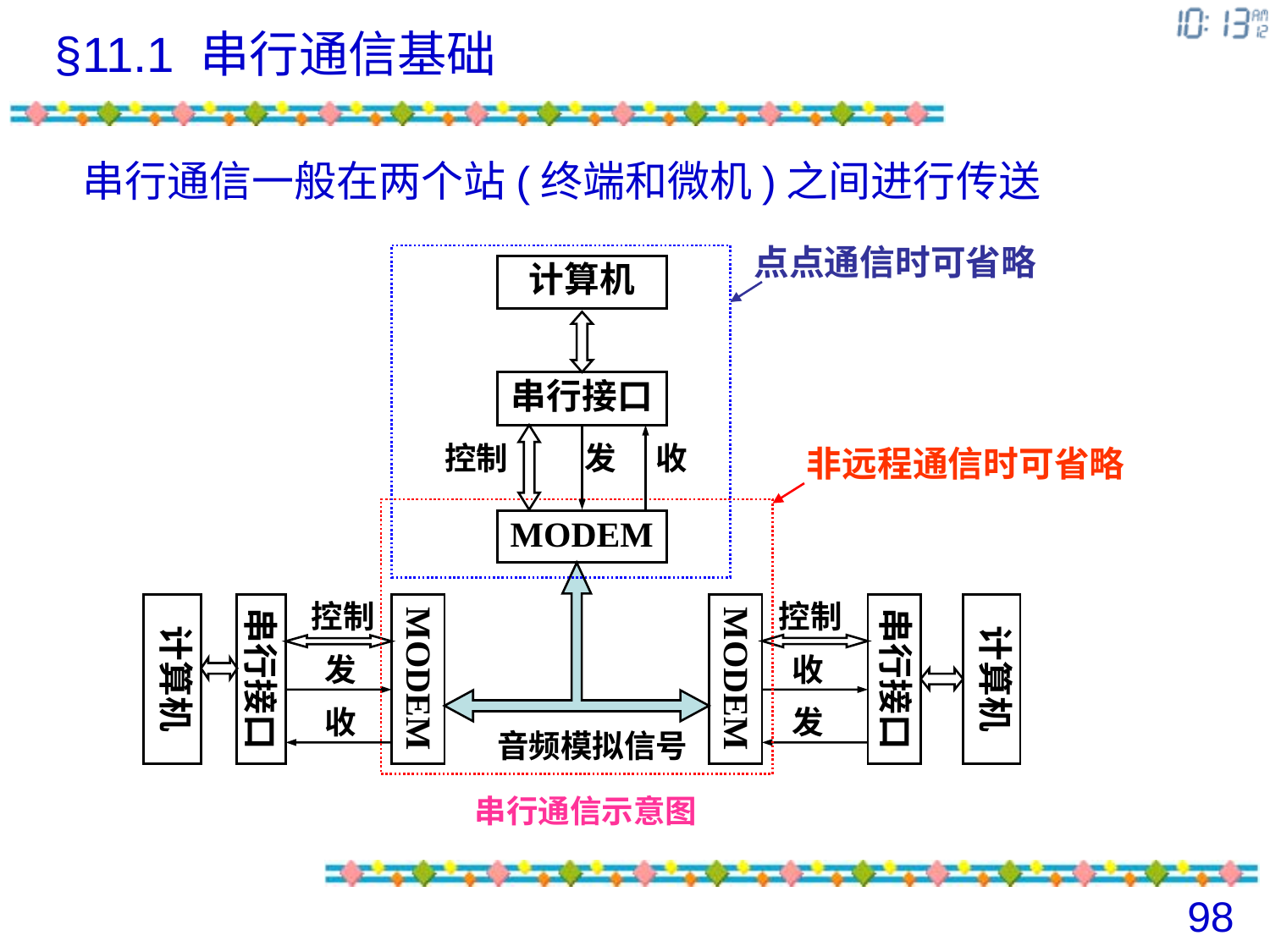

# §11.1 串行通信基础
串行通信一般在两个站(终端和微机)之间进行传送
点点通信时可省略

计算机

串行接口

控制
发
收
非远程通信时可省略

MODEM

计算机
串行接口
MODEM
MODEM
串行接口
计算机
控制
控制

发
收

收
发
音频模拟信号

串行通信示意图